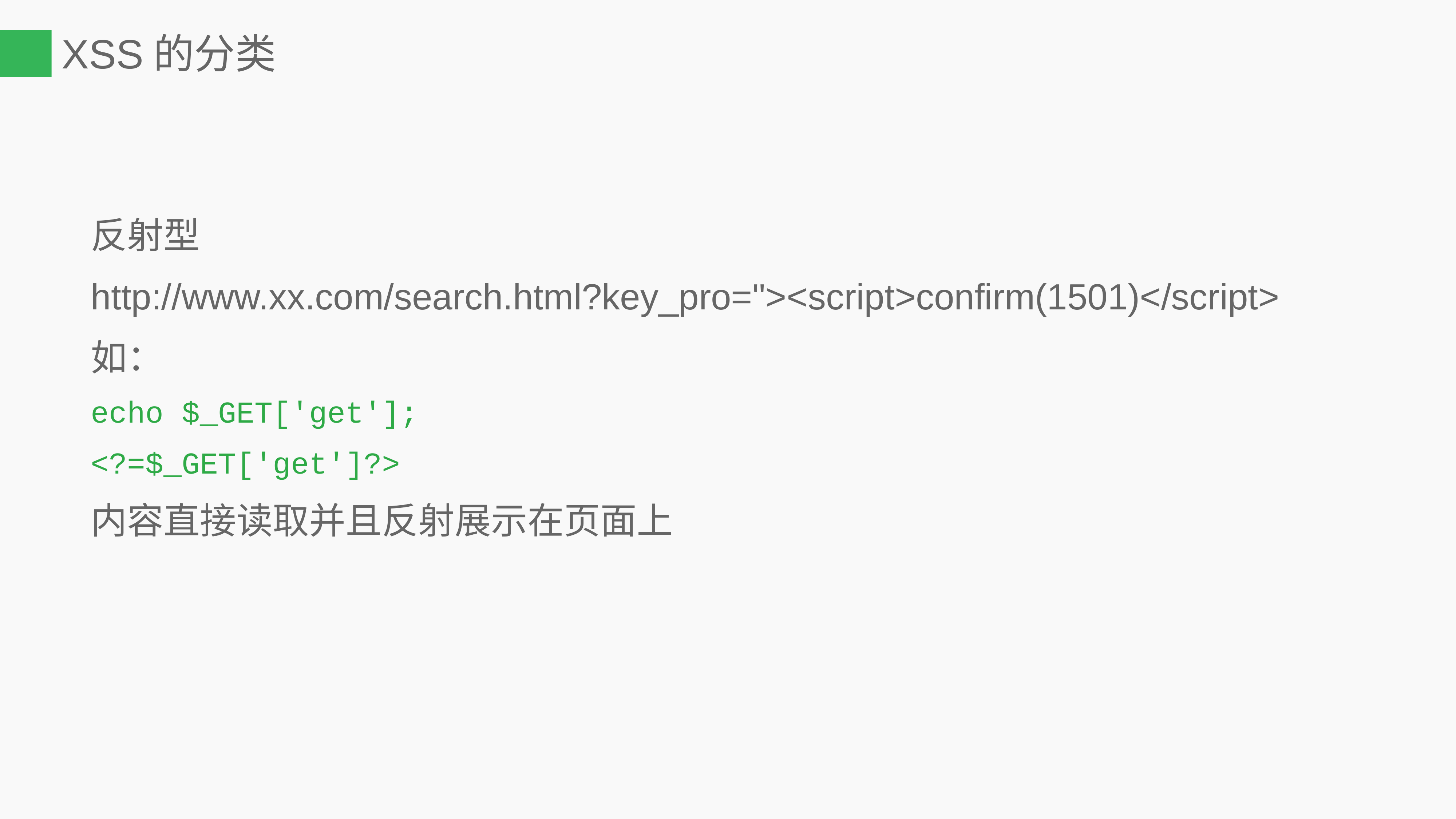

# XSS的分类
反射型
http://www.xx.com/search.html?key_pro="><script>confirm(1501)</script>
如：
echo $_GET['get'];
<?=$_GET['get']?>
内容直接读取并且反射展示在页面上